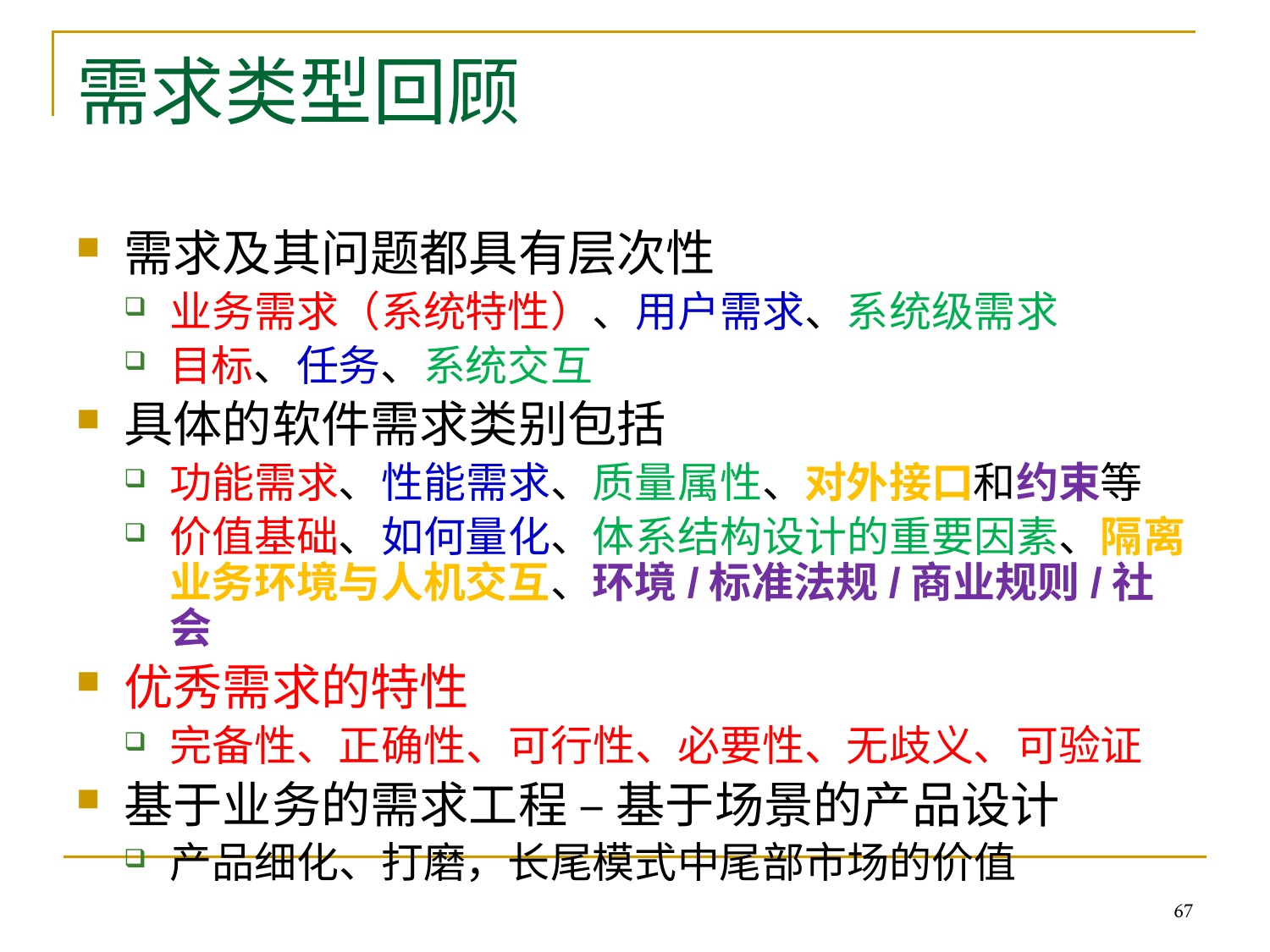

# 需求类型回顾
需求及其问题都具有层次性
业务需求（系统特性）、用户需求、系统级需求
目标、任务、系统交互
具体的软件需求类别包括
功能需求、性能需求、质量属性、对外接口和约束等
价值基础、如何量化、体系结构设计的重要因素、隔离业务环境与人机交互、环境/标准法规/商业规则/社会
优秀需求的特性
完备性、正确性、可行性、必要性、无歧义、可验证
基于业务的需求工程 – 基于场景的产品设计
产品细化、打磨，长尾模式中尾部市场的价值
67